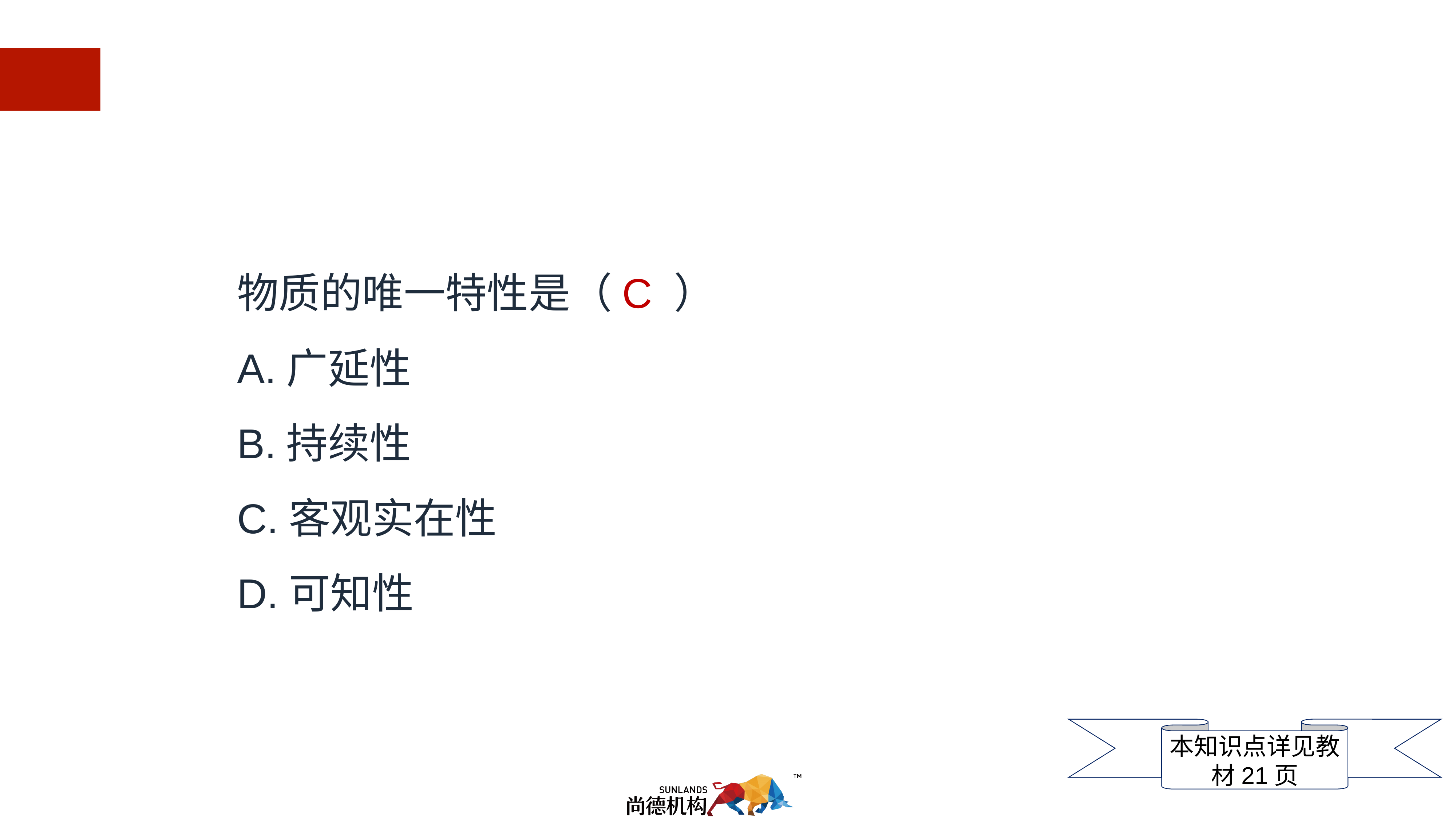

物质的唯一特性是（C ）
A.广延性
B.持续性
C.客观实在性
D.可知性
本知识点详见教材21页